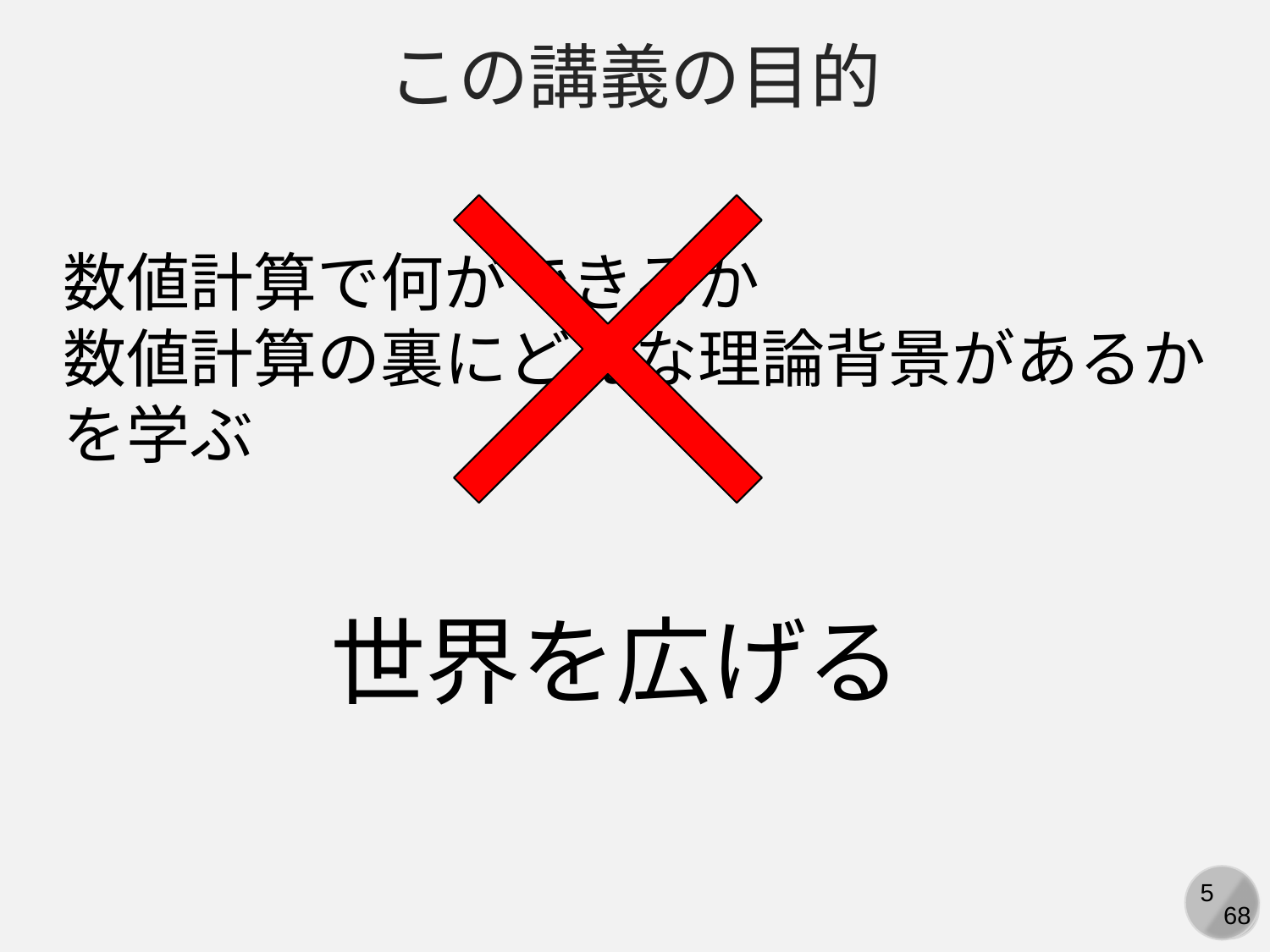

この講義の目的

数値計算で何ができるか
数値計算の裏にどんな理論背景があるか
を学ぶ
世界を広げる